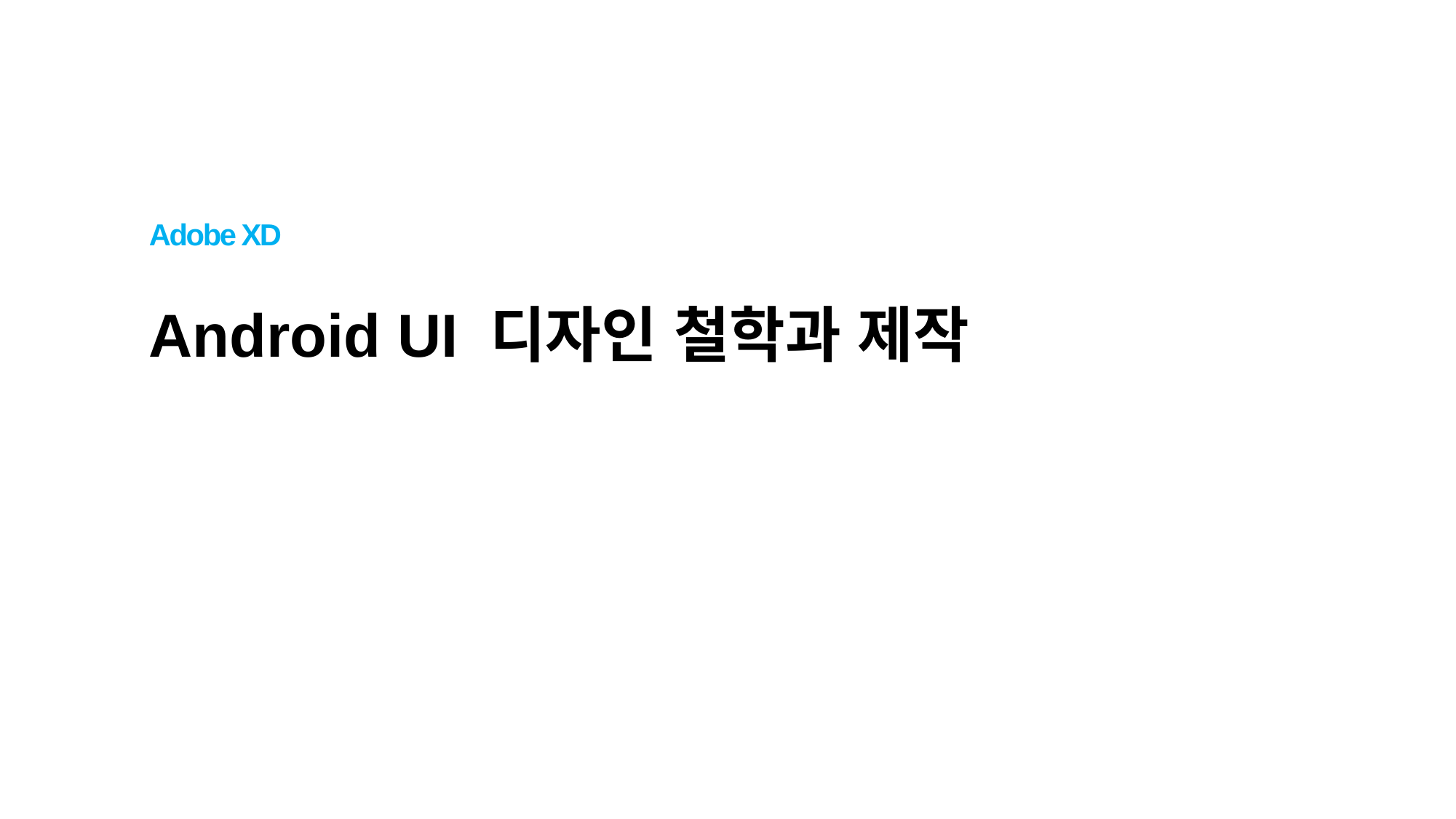

Adobe XD
# Android UI 디자인 철학과 제작